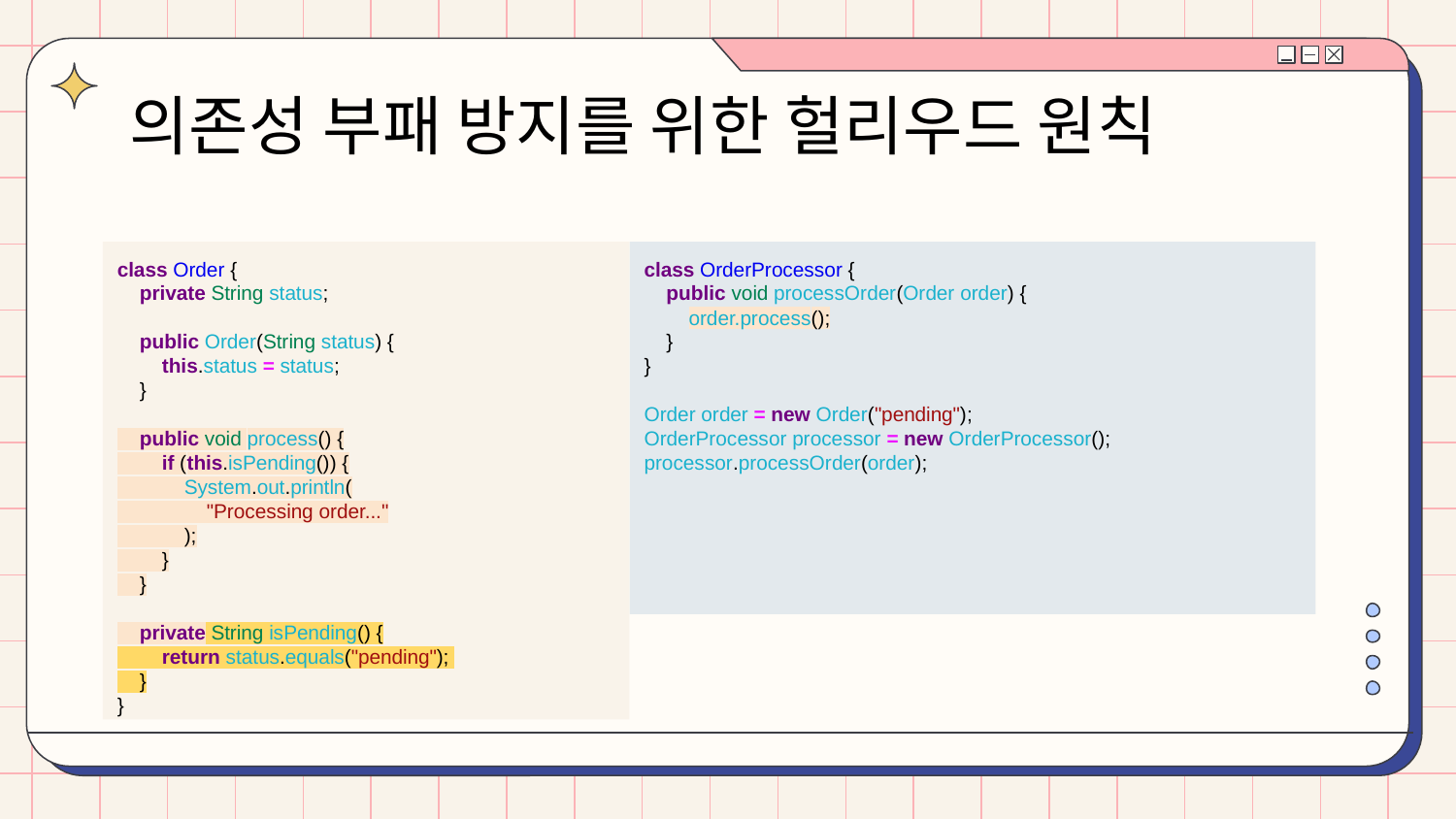

# 의존성 부패 방지를 위한 헐리우드 원칙
class Order {
    private String status;

    public Order(String status) {
        this.status = status;
    }

    public void process() {
        if (this.isPending()) {
            System.out.println(
                "Processing order..."
            );
        }
    }

    private String isPending() {
        return status.equals("pending");
    }
}

class OrderProcessor {
    public void processOrder(Order order) {
        order.process();
    }
}

Order order = new Order("pending");
OrderProcessor processor = new OrderProcessor();
processor.processOrder(order);